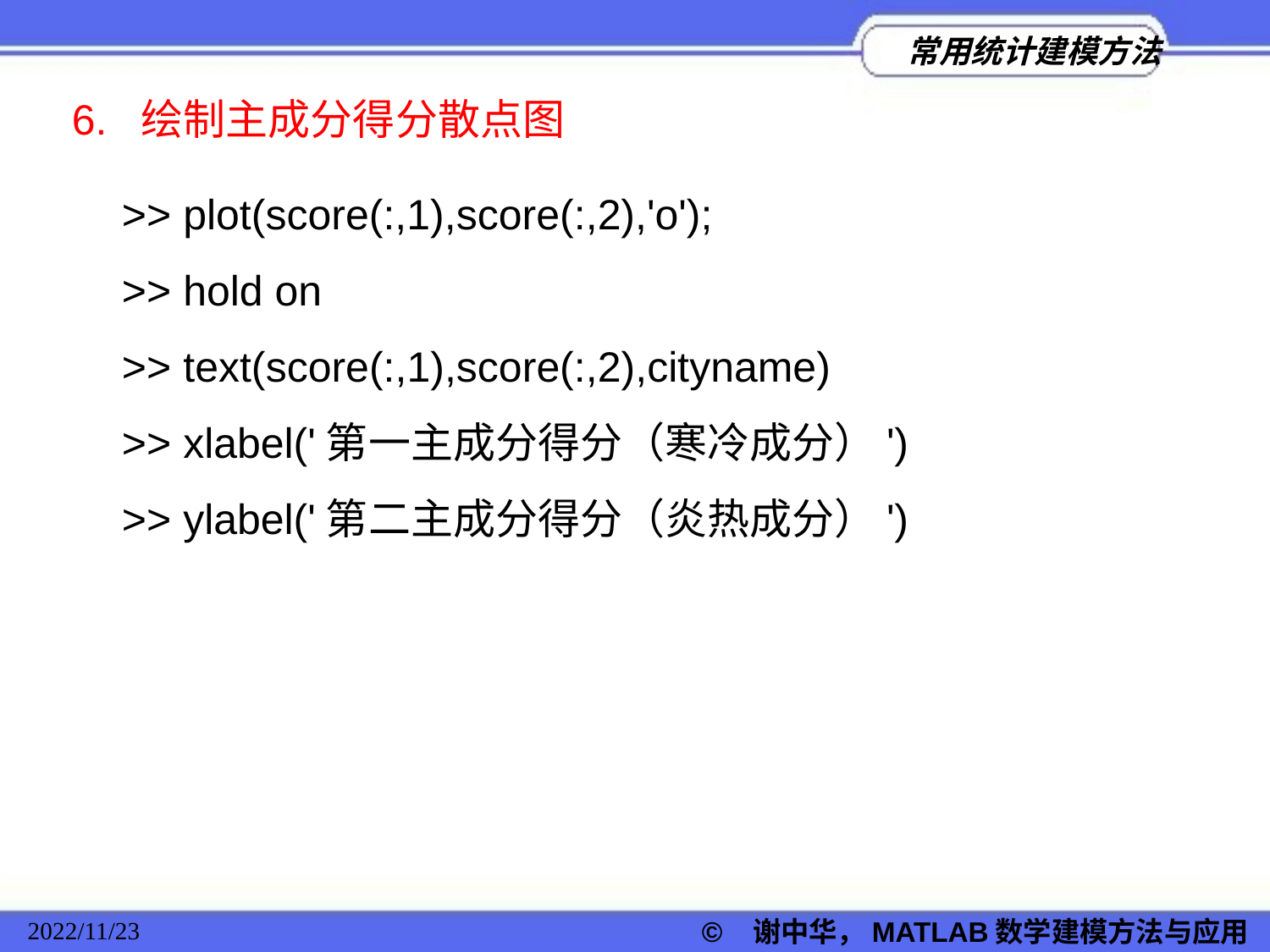

6.  绘制主成分得分散点图

>> plot(score(:,1),score(:,2),'o');
>> hold on
>> text(score(:,1),score(:,2),cityname)
>> xlabel('第一主成分得分（寒冷成分）')
>> ylabel('第二主成分得分（炎热成分）')

©   谢中华，MATLAB数学建模方法与应用
2022/11/23